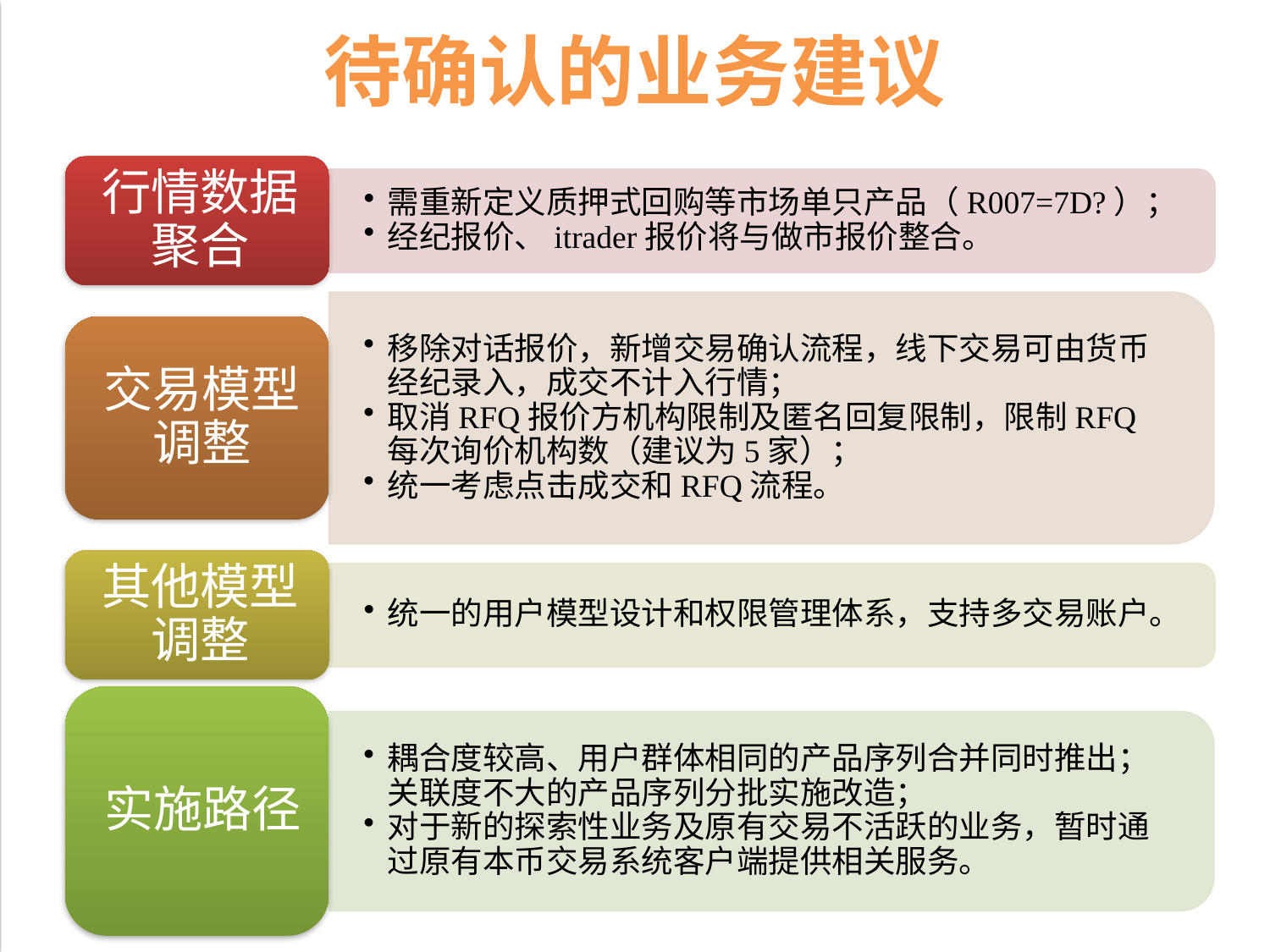

待确认的业务建议
需重新定义质押式回购等市场单只产品（R007=7D?）；
经纪报价、itrader报价将与做市报价整合。
行情数据聚合
移除对话报价，新增交易确认流程，线下交易可由货币经纪录入，成交不计入行情；
取消RFQ报价方机构限制及匿名回复限制，限制RFQ每次询价机构数（建议为5家）；
统一考虑点击成交和RFQ流程。
交易模型调整
统一的用户模型设计和权限管理体系，支持多交易账户。
其他模型调整
耦合度较高、用户群体相同的产品序列合并同时推出；关联度不大的产品序列分批实施改造；
对于新的探索性业务及原有交易不活跃的业务，暂时通过原有本币交易系统客户端提供相关服务。
实施路径